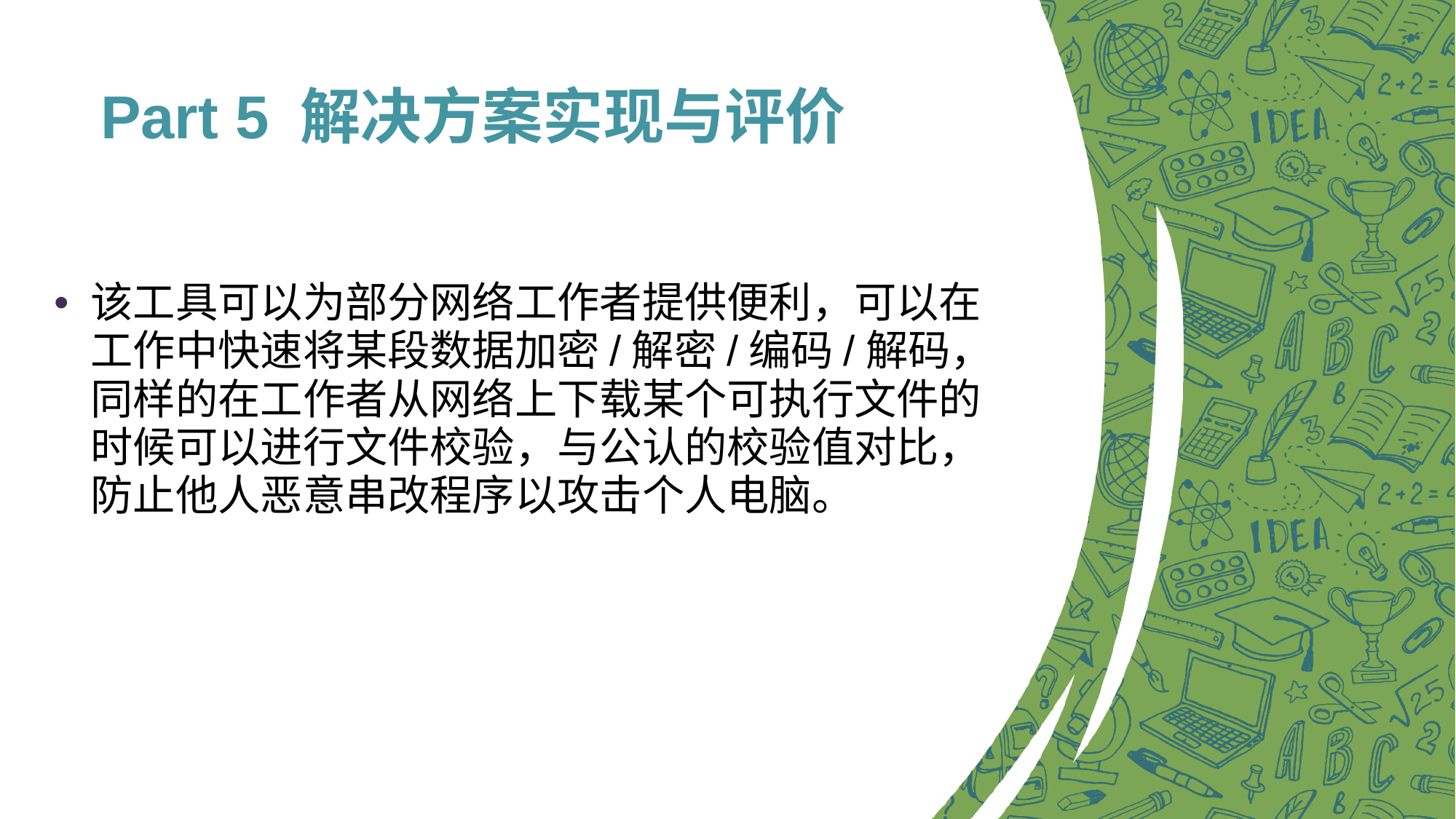

# Part 5 解决方案实现与评价
该工具可以为部分网络工作者提供便利，可以在工作中快速将某段数据加密/解密/编码/解码，同样的在工作者从网络上下载某个可执行文件的时候可以进行文件校验，与公认的校验值对比，防止他人恶意串改程序以攻击个人电脑。